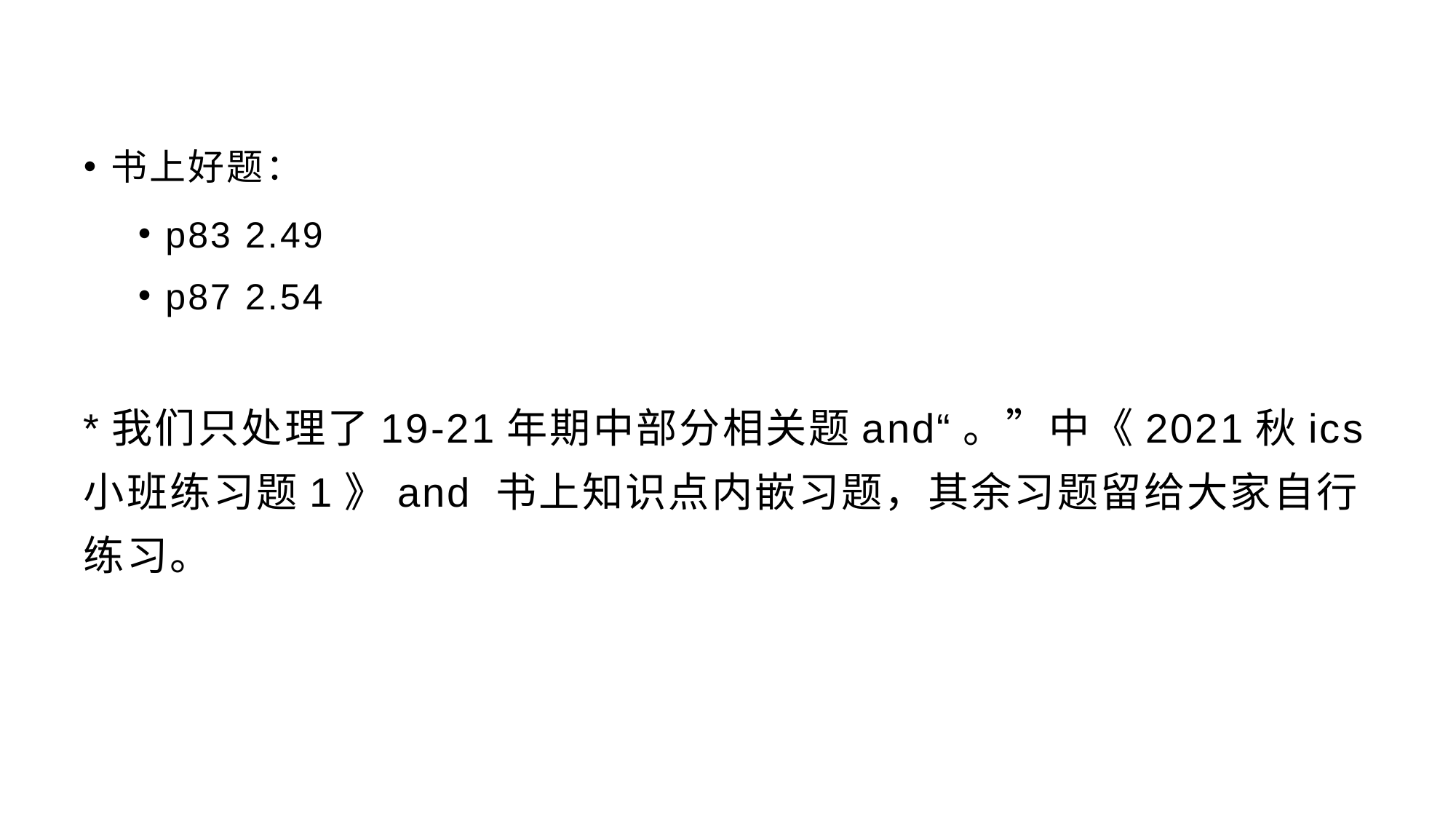

书上好题：
p83 2.49
p87 2.54

*我们只处理了19-21年期中部分相关题and“。”中《2021秋ics小班练习题1》and 书上知识点内嵌习题，其余习题留给大家自行练习。